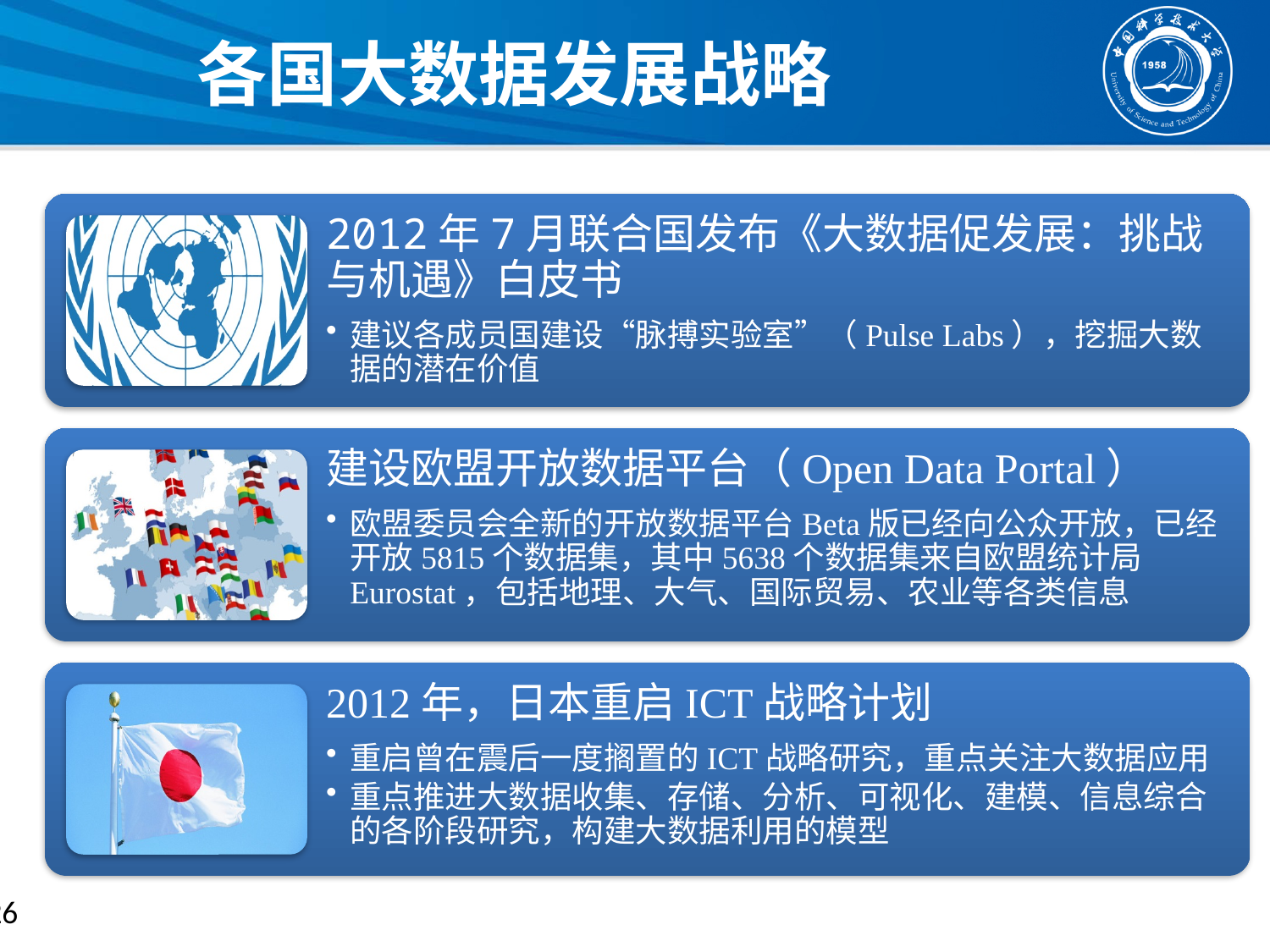

# 各国大数据发展战略
2012年7月联合国发布《大数据促发展：挑战与机遇》白皮书
建议各成员国建设“脉搏实验室”（Pulse Labs），挖掘大数据的潜在价值

建设欧盟开放数据平台（Open Data Portal）
欧盟委员会全新的开放数据平台Beta版已经向公众开放，已经开放5815个数据集，其中5638个数据集来自欧盟统计局Eurostat，包括地理、大气、国际贸易、农业等各类信息
2012年，日本重启ICT战略计划
重启曾在震后一度搁置的ICT战略研究，重点关注大数据应用
重点推进大数据收集、存储、分析、可视化、建模、信息综合的各阶段研究，构建大数据利用的模型